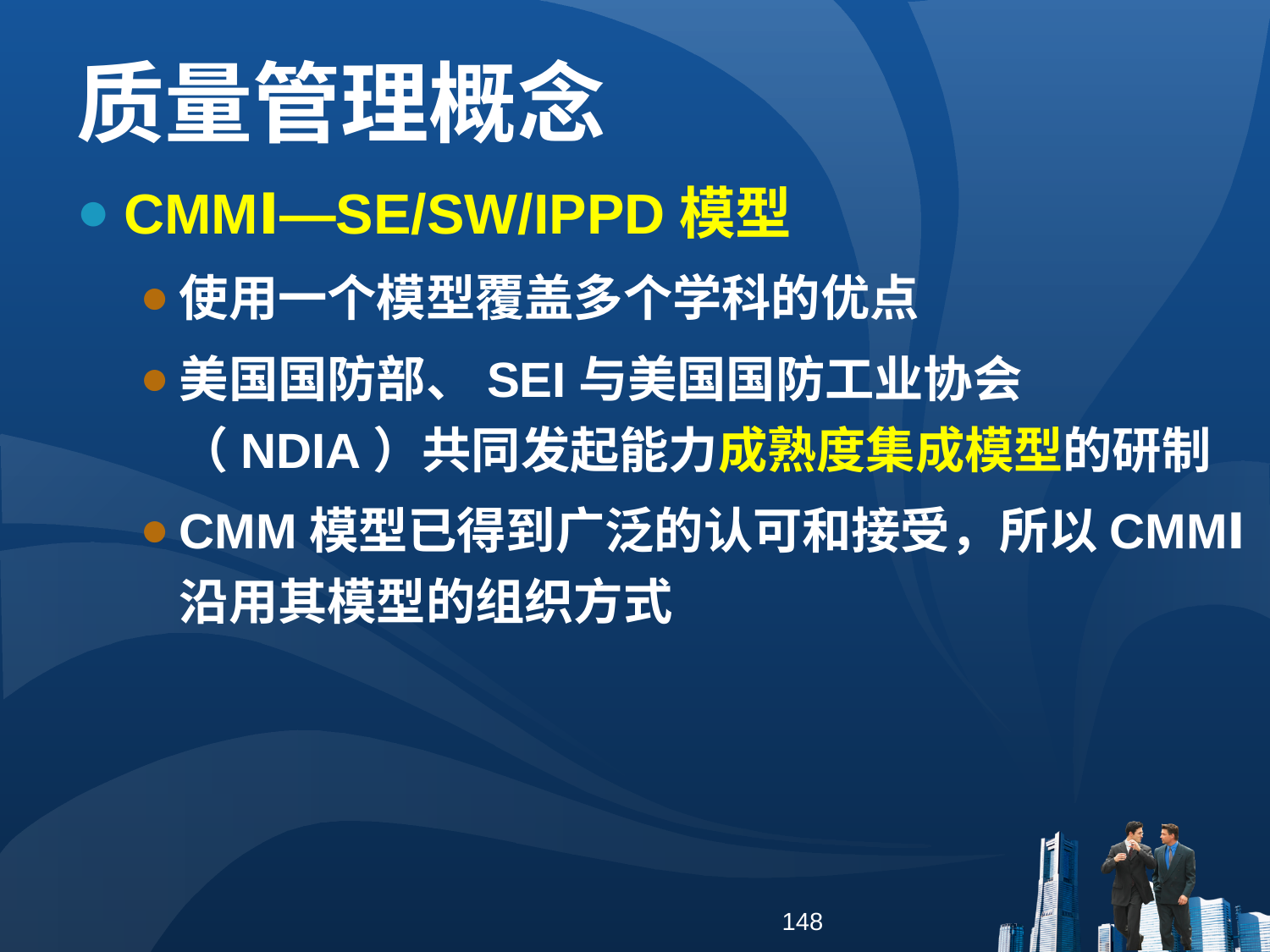

质量管理概念
CMMⅠ—SE/SW/IPPD模型
使用一个模型覆盖多个学科的优点
美国国防部、SEI与美国国防工业协会（NDIA）共同发起能力成熟度集成模型的研制
CMM模型已得到广泛的认可和接受，所以CMMⅠ沿用其模型的组织方式
148